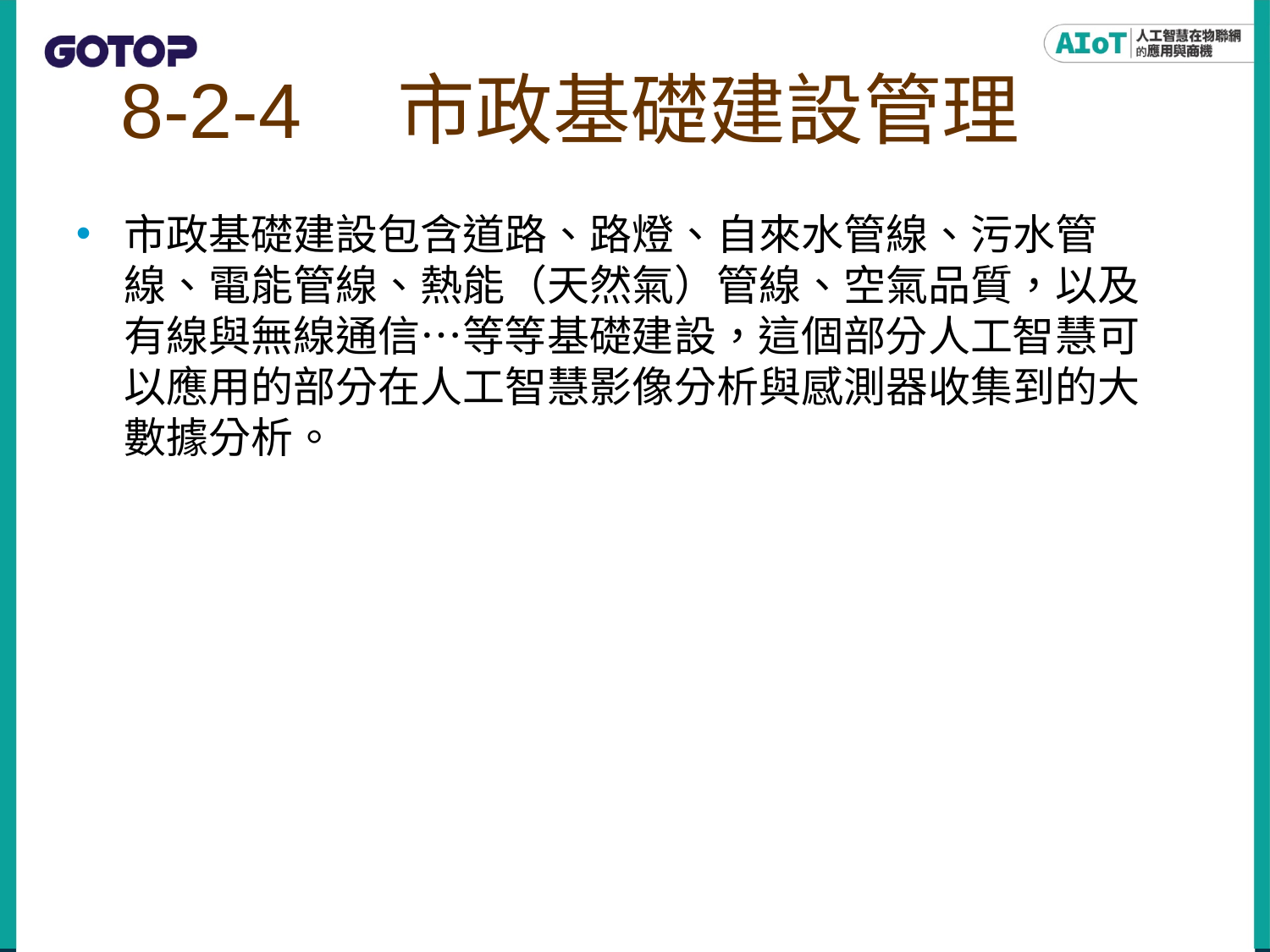

# 8-2-4　市政基礎建設管理

市政基礎建設包含道路、路燈、自來水管線、污水管線、電能管線、熱能（天然氣）管線、空氣品質，以及有線與無線通信…等等基礎建設，這個部分人工智慧可以應用的部分在人工智慧影像分析與感測器收集到的大數據分析。